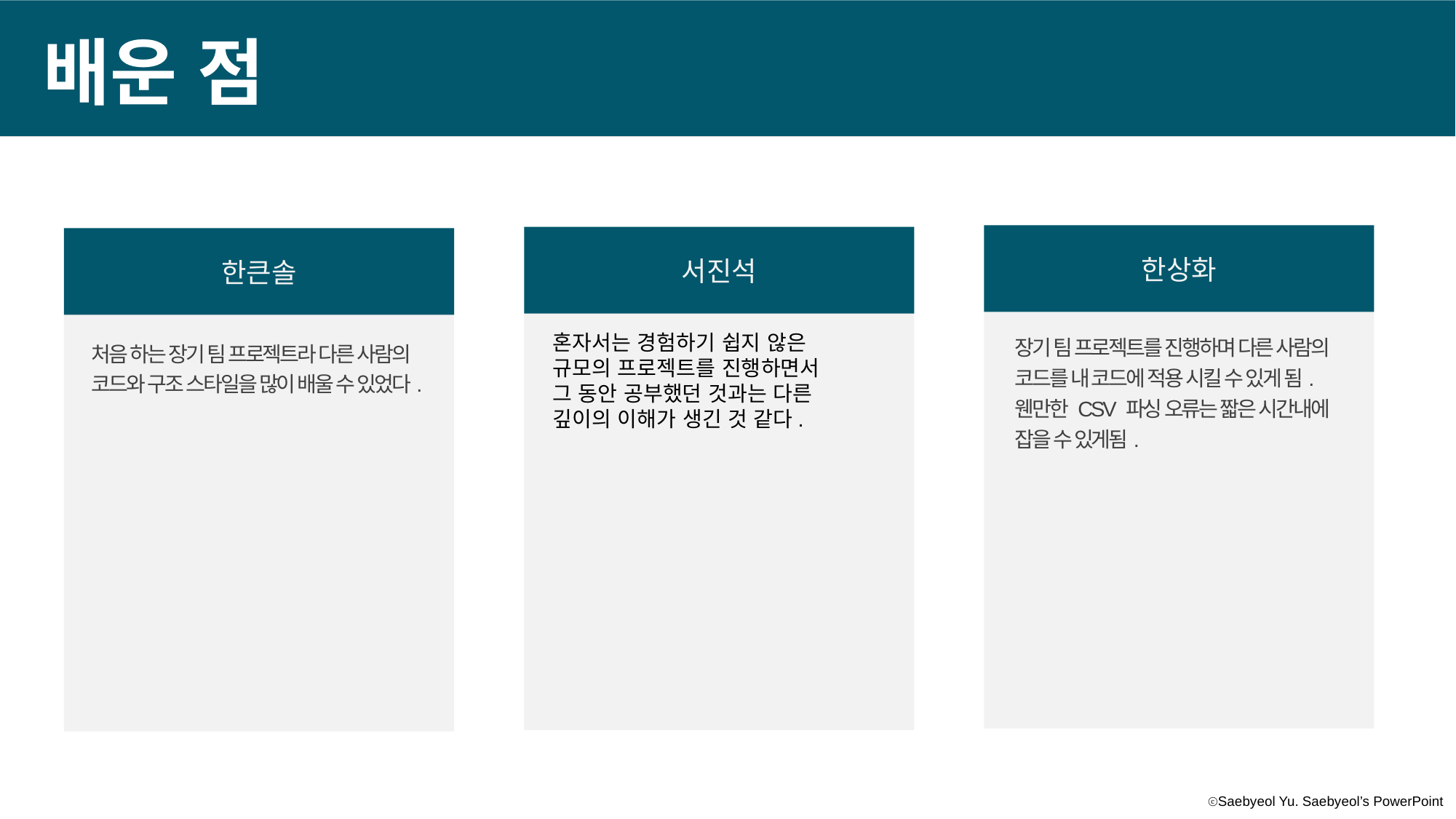

배운 점

한상화
서진석
한큰솔
혼자서는 경험하기 쉽지 않은
규모의 프로젝트를 진행하면서
그 동안 공부했던 것과는 다른
깊이의 이해가 생긴 것 같다.
장기 팀 프로젝트를 진행하며 다른 사람의 코드를 내 코드에 적용 시킬 수 있게 됨.
웬만한 CSV 파싱 오류는 짧은 시간내에 잡을 수 있게됨.

처음 하는 장기 팀 프로젝트라 다른 사람의 코드와 구조 스타일을 많이 배울 수 있었다.